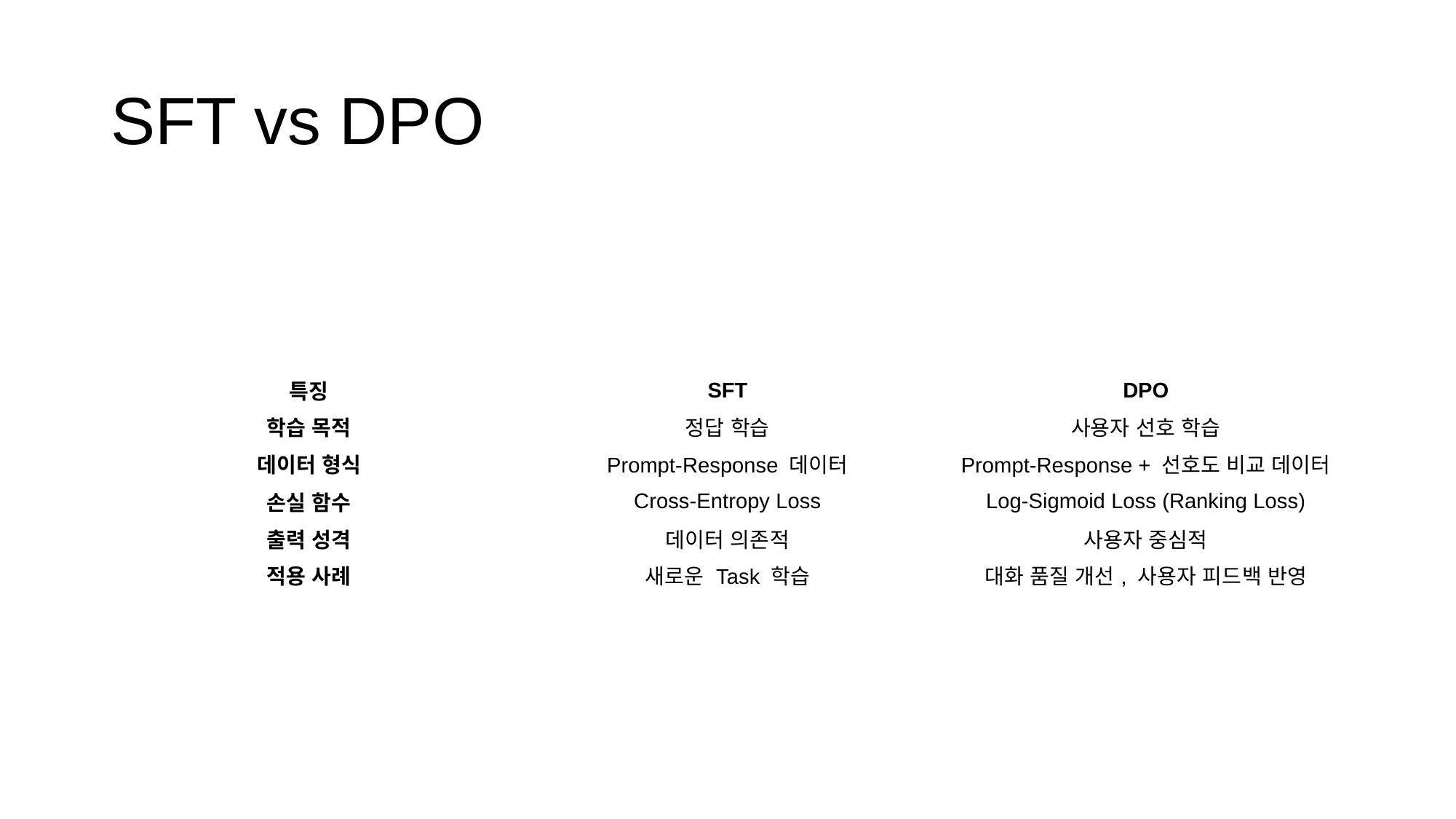

# SFT vs DPO
| 특징 | SFT | DPO |
| --- | --- | --- |
| 학습 목적 | 정답 학습 | 사용자 선호 학습 |
| 데이터 형식 | Prompt-Response 데이터 | Prompt-Response + 선호도 비교 데이터 |
| 손실 함수 | Cross-Entropy Loss | Log-Sigmoid Loss (Ranking Loss) |
| 출력 성격 | 데이터 의존적 | 사용자 중심적 |
| 적용 사례 | 새로운 Task 학습 | 대화 품질 개선, 사용자 피드백 반영 |